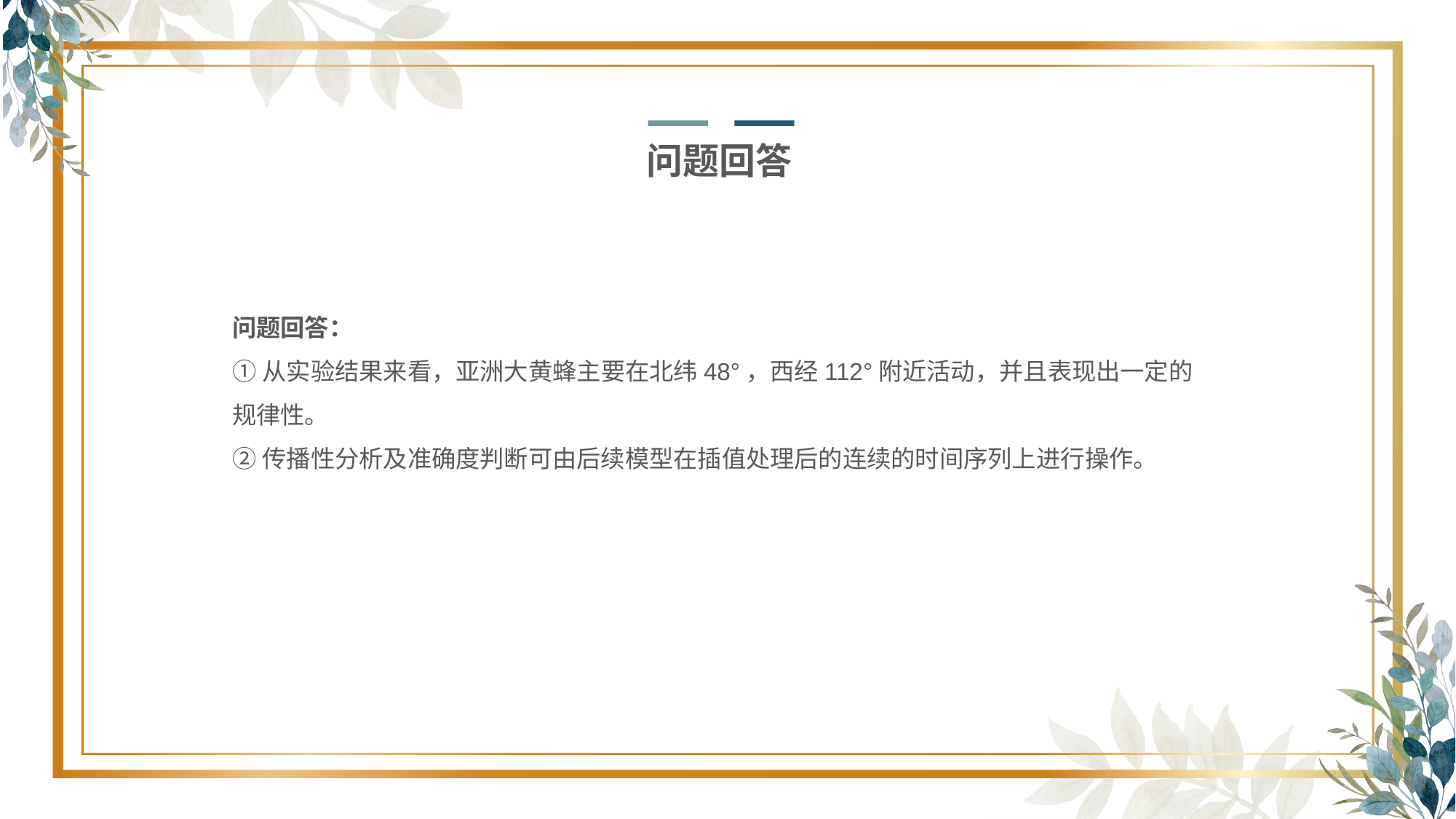

问题回答
问题回答：
①从实验结果来看，亚洲大黄蜂主要在北纬48°，西经112°附近活动，并且表现出一定的规律性。
②传播性分析及准确度判断可由后续模型在插值处理后的连续的时间序列上进行操作。